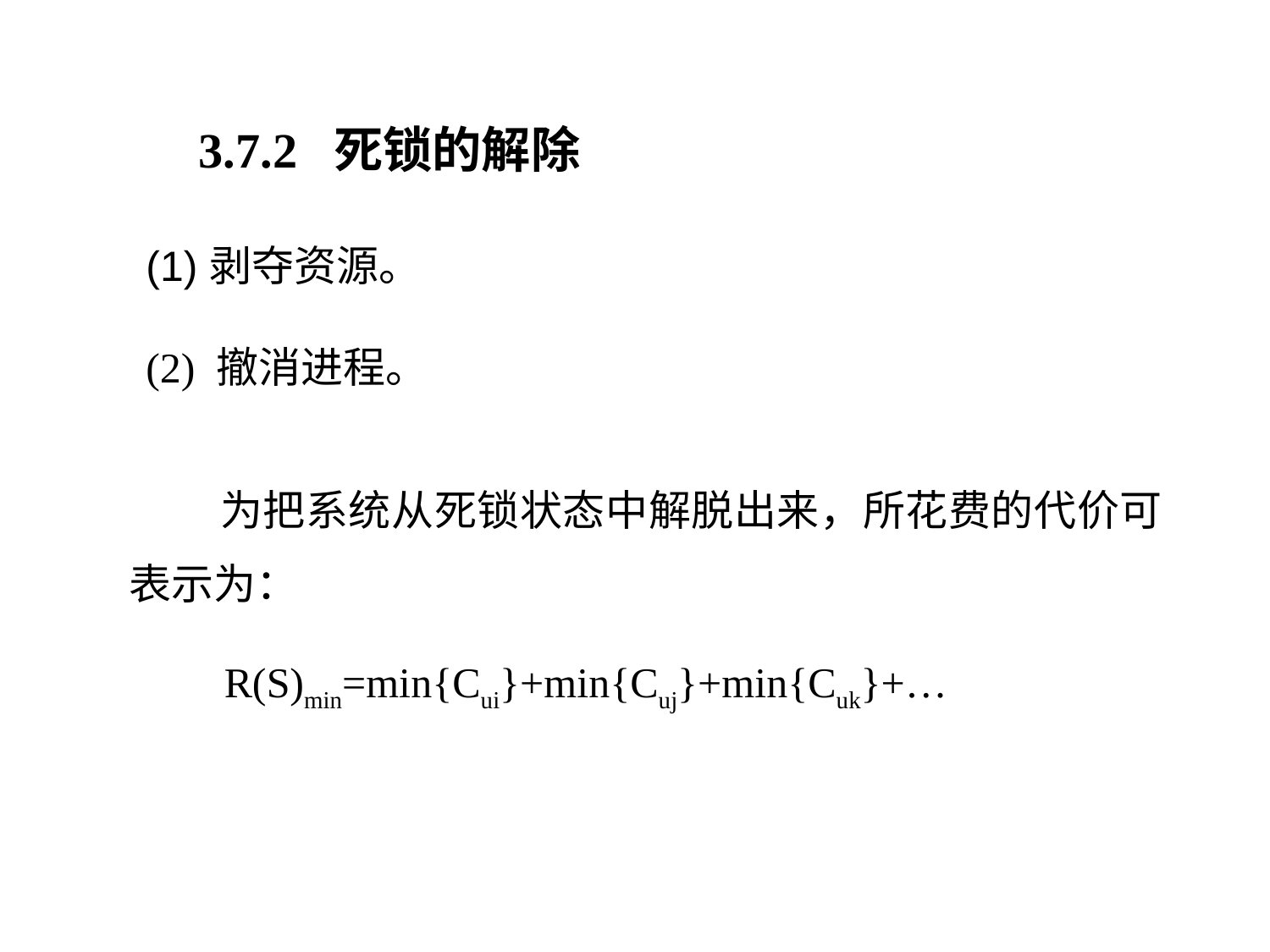

3.7.2  死锁的解除
剥夺资源。

(2) 撤消进程。
        为把系统从死锁状态中解脱出来，所花费的代价可表示为：
         R(S)min=min{Cui}+min{Cuj}+min{Cuk}+…